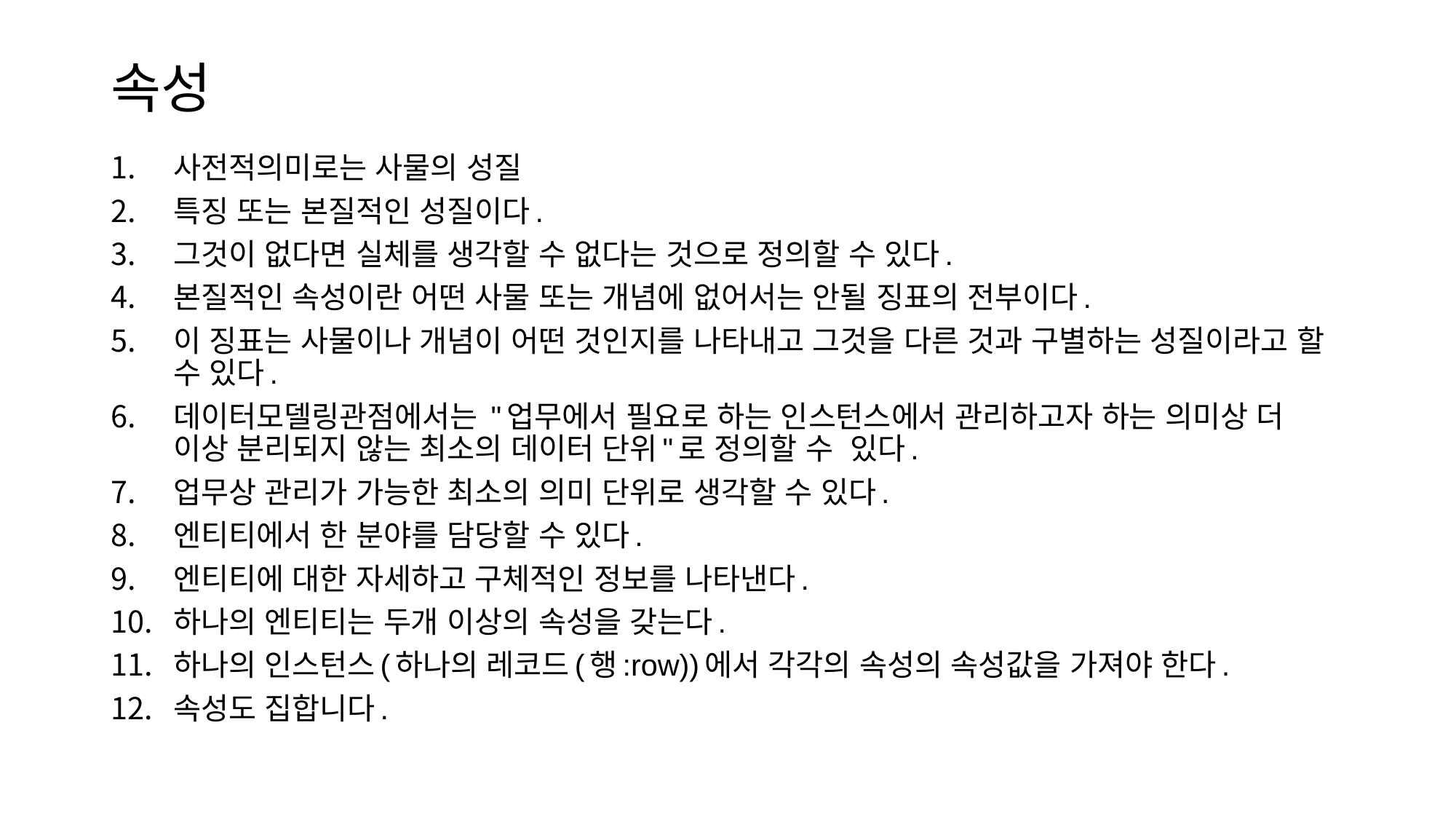

# 속성
사전적의미로는 사물의 성질
특징 또는 본질적인 성질이다.
그것이 없다면 실체를 생각할 수 없다는 것으로 정의할 수 있다.
본질적인 속성이란 어떤 사물 또는 개념에 없어서는 안될 징표의 전부이다.
이 징표는 사물이나 개념이 어떤 것인지를 나타내고 그것을 다른 것과 구별하는 성질이라고 할 수 있다.
데이터모델링관점에서는 "업무에서 필요로 하는 인스턴스에서 관리하고자 하는 의미상 더 이상 분리되지 않는 최소의 데이터 단위"로 정의할 수  있다.
업무상 관리가 가능한 최소의 의미 단위로 생각할 수 있다.
엔티티에서 한 분야를 담당할 수 있다.
엔티티에 대한 자세하고 구체적인 정보를 나타낸다.
하나의 엔티티는 두개 이상의 속성을 갖는다.
하나의 인스턴스(하나의 레코드(행:row))에서 각각의 속성의 속성값을 가져야 한다.
속성도 집합니다.